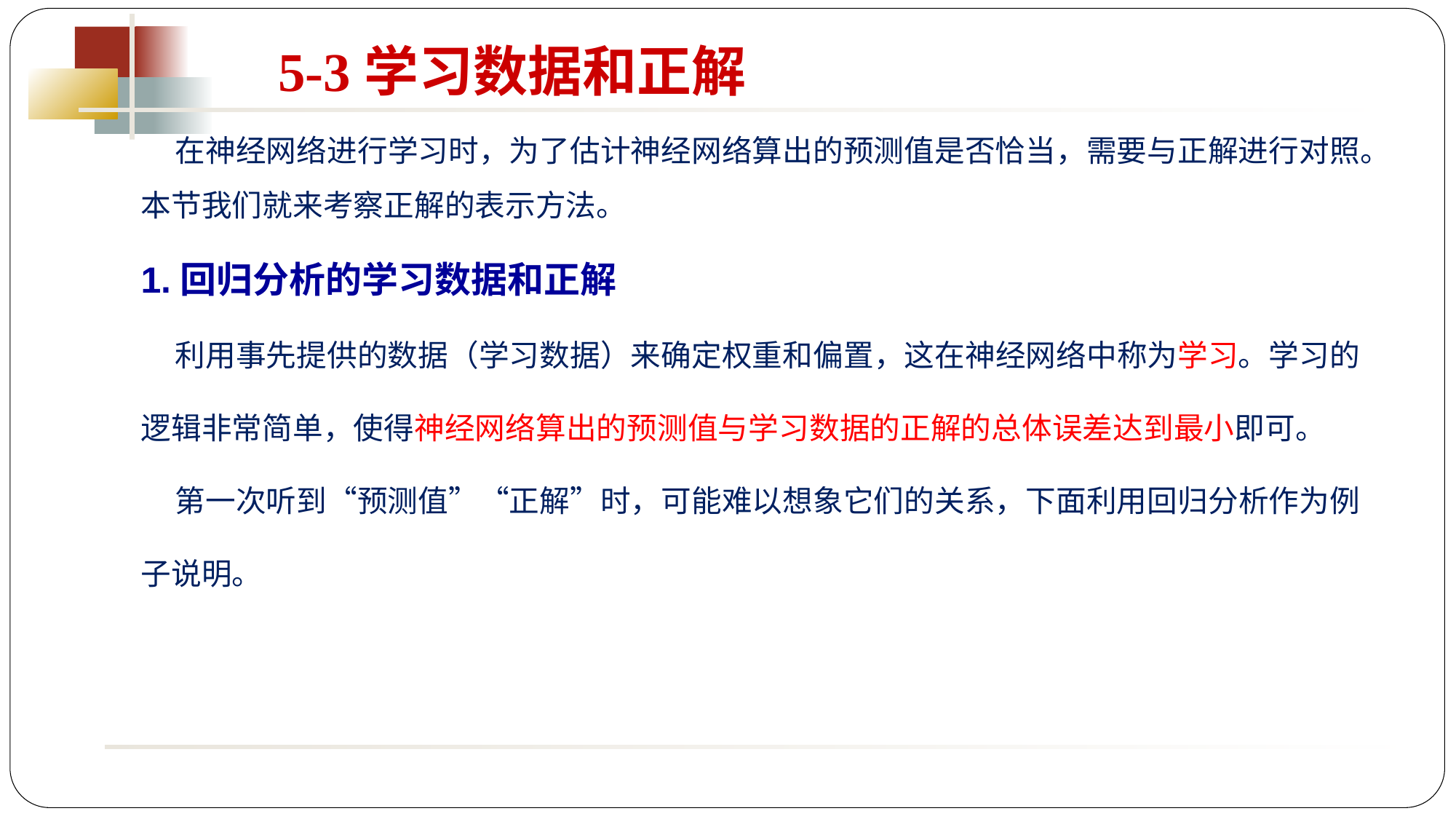

5-3学习数据和正解
    在神经网络进行学习时，为了估计神经网络算出的预测值是否恰当，需要与正解进行对照。本节我们就来考察正解的表示方法。

1.回归分析的学习数据和正解
    利用事先提供的数据（学习数据）来确定权重和偏置，这在神经网络中称为学习。学习的逻辑非常简单，使得神经网络算出的预测值与学习数据的正解的总体误差达到最小即可。
    第一次听到“预测值”“正解”时，可能难以想象它们的关系，下面利用回归分析作为例子说明。